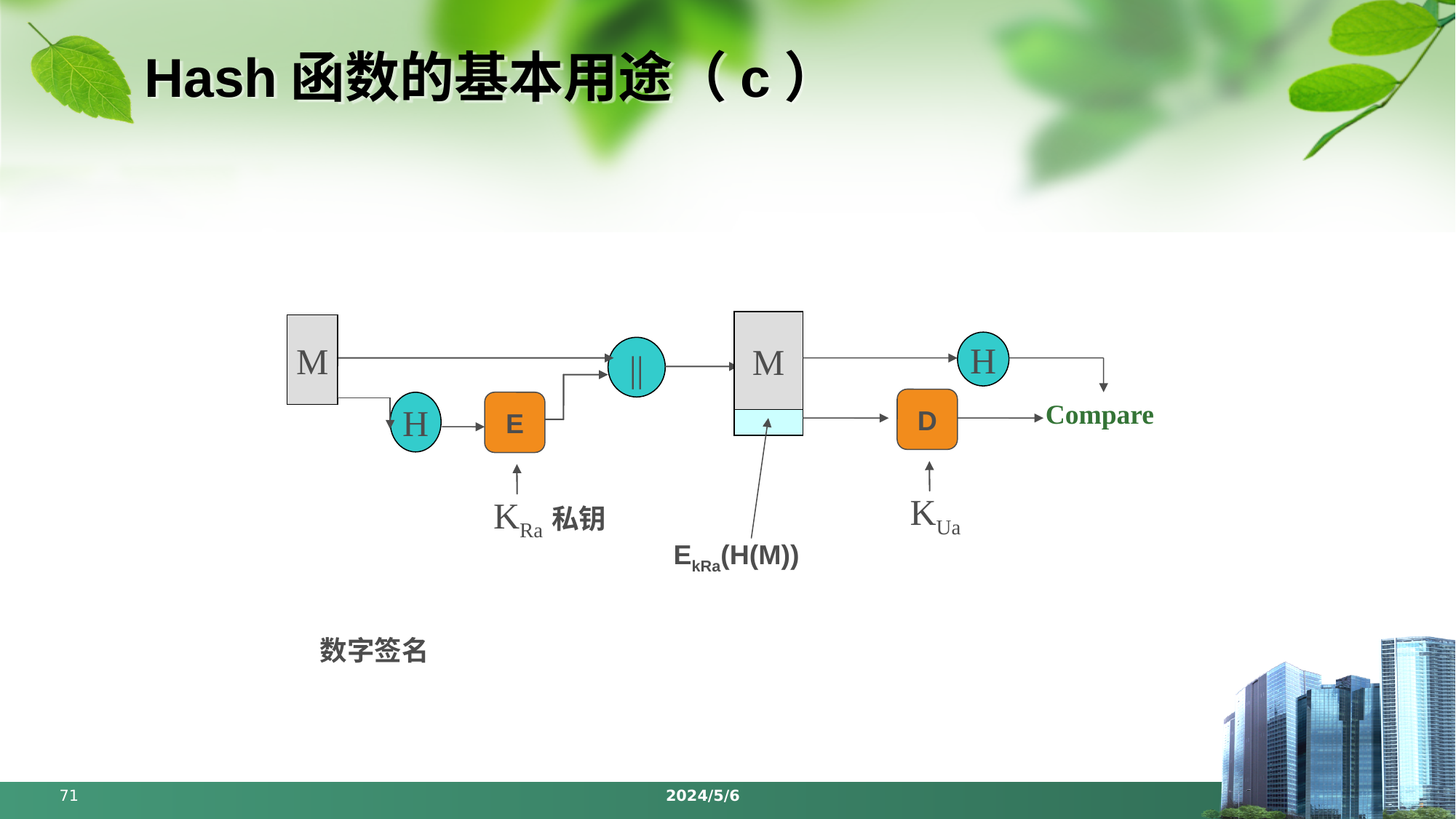

# Hash函数的基本用途（c）
M
M
H
||

D
Compare
H
E

KUa
KRa私钥
EkRa(H(M))
数字签名
71
2024/5/6